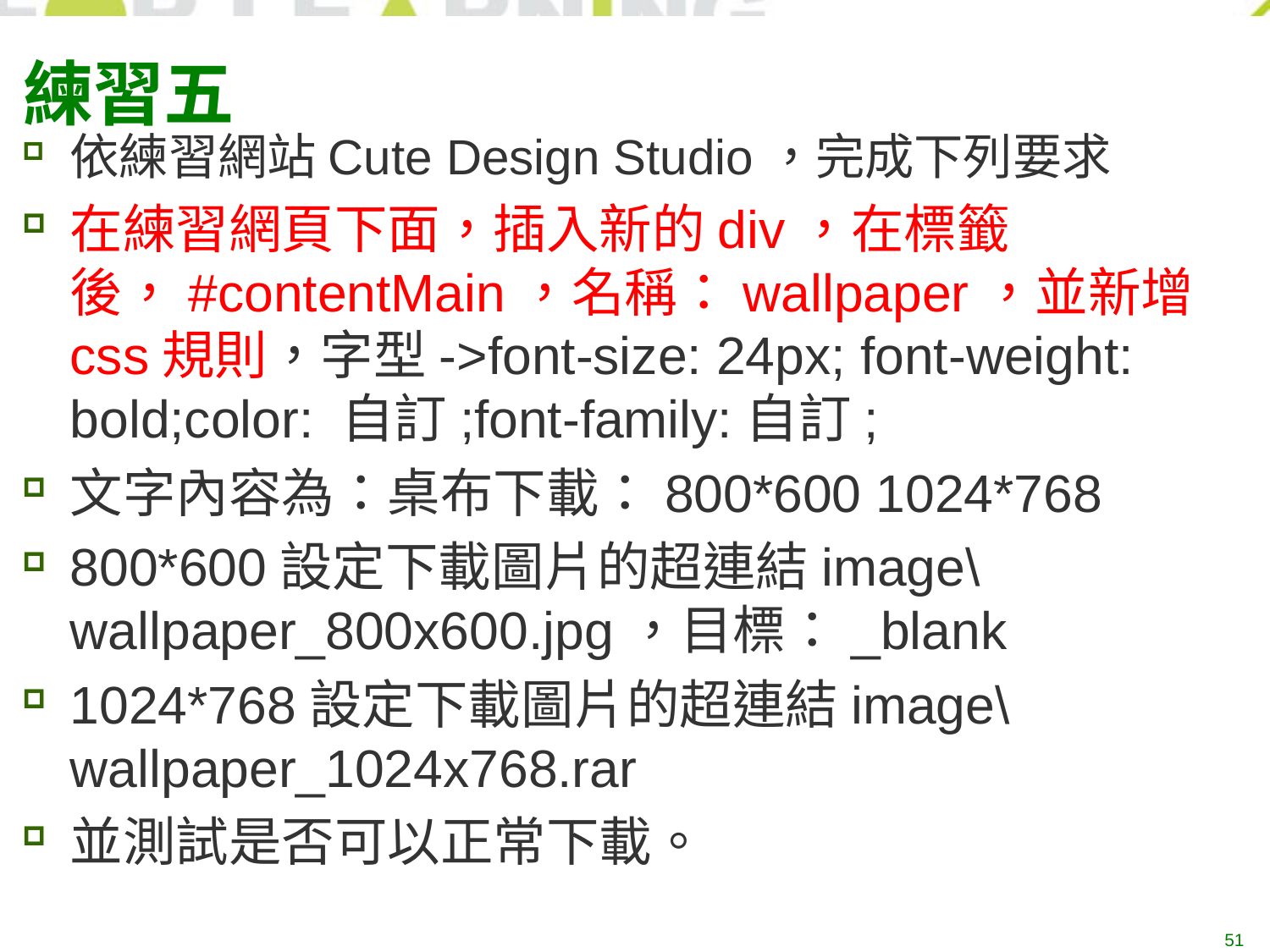

# 練習五
依練習網站Cute Design Studio，完成下列要求
在練習網頁下面，插入新的div，在標籤後，#contentMain，名稱：wallpaper，並新增css規則，字型->font-size: 24px; font-weight: bold;color: 自訂;font-family:自訂;
文字內容為：桌布下載：800*600 1024*768
800*600設定下載圖片的超連結image\ wallpaper_800x600.jpg，目標：_blank
1024*768設定下載圖片的超連結image\ wallpaper_1024x768.rar
並測試是否可以正常下載。
51